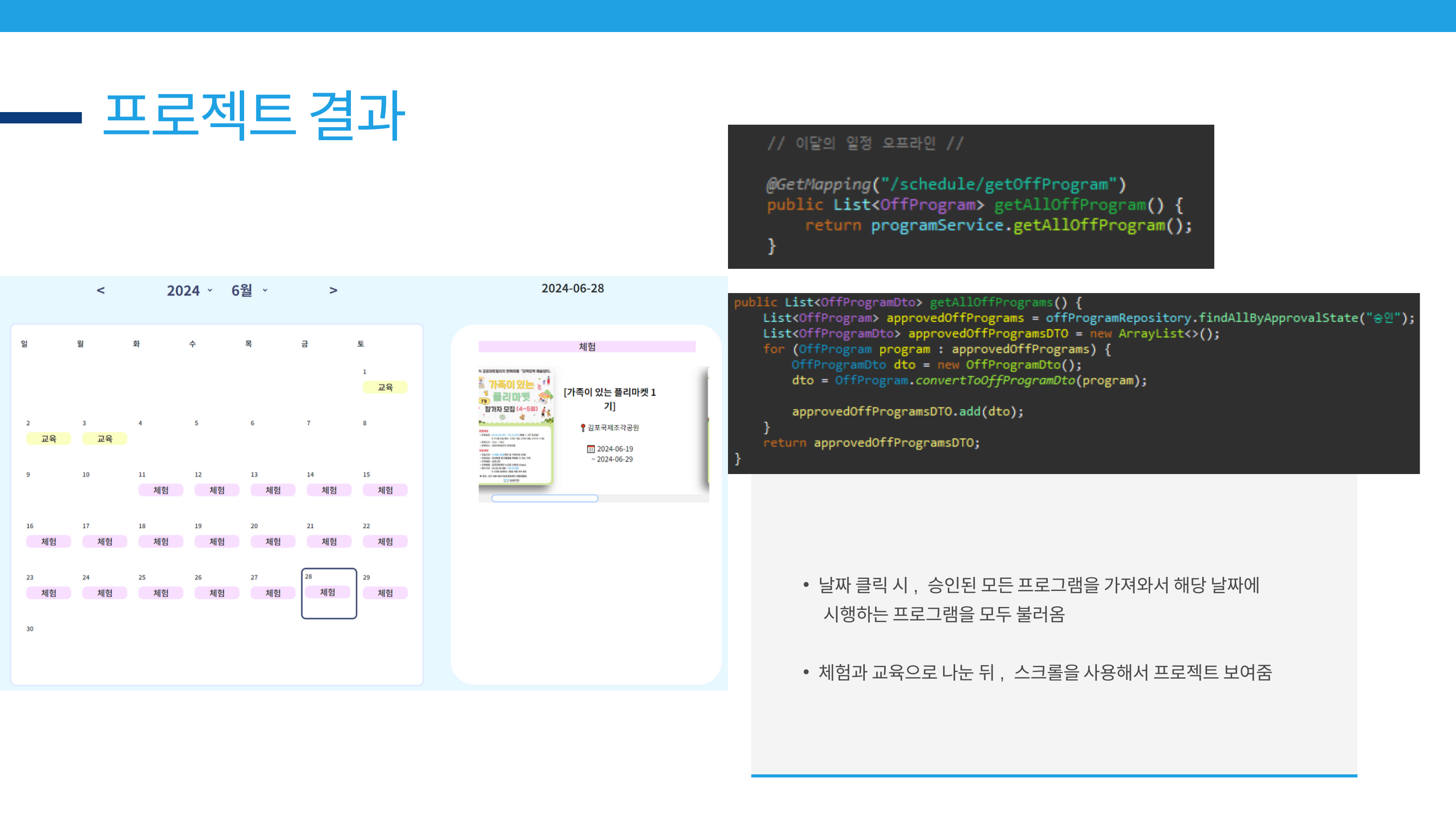

프로젝트 결과

날짜 클릭 시, 승인된 모든 프로그램을 가져와서 해당 날짜에
        시행하는 프로그램을 모두 불러옴

체험과 교육으로 나눈 뒤, 스크롤을 사용해서 프로젝트 보여줌